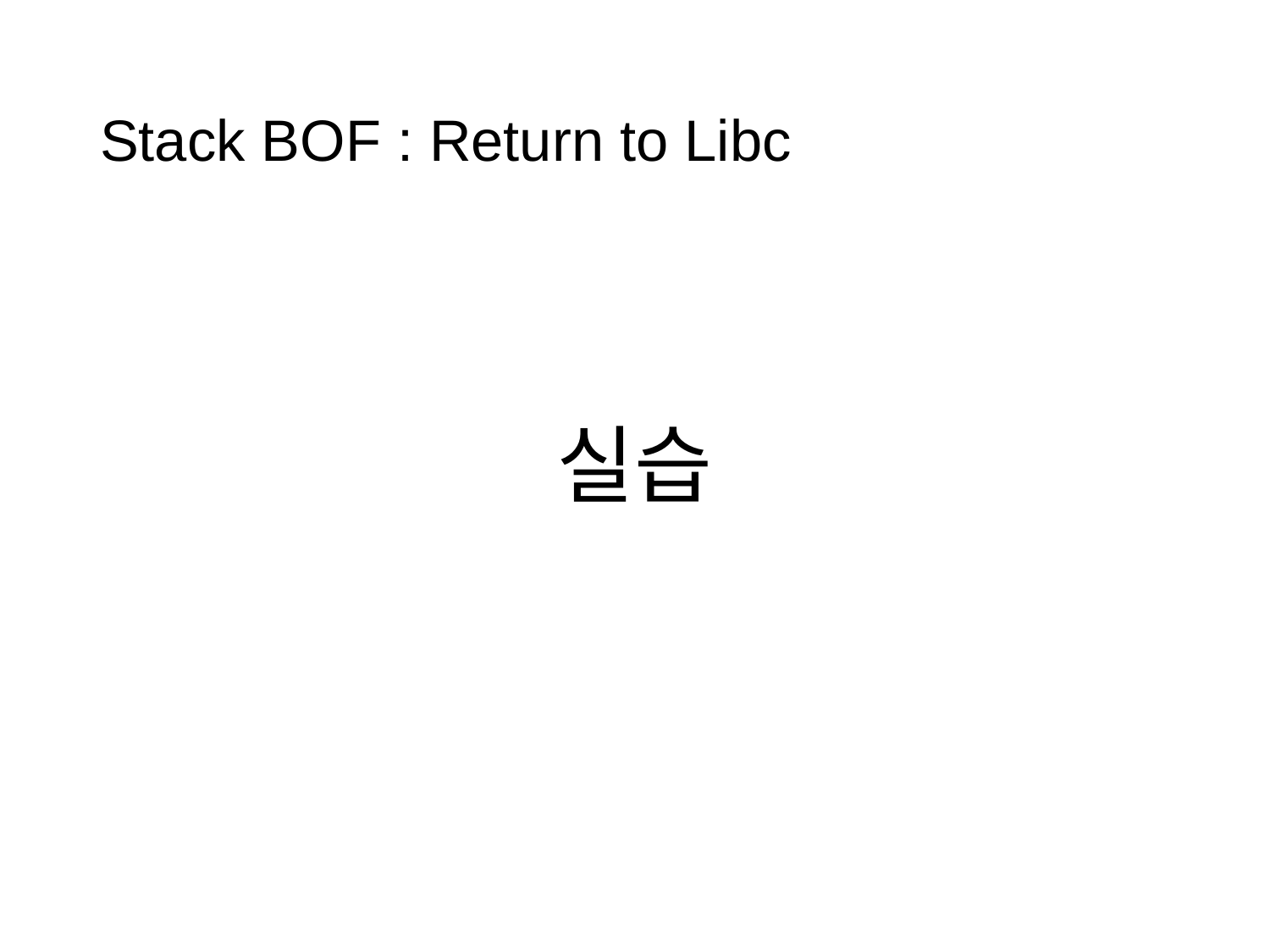

# Stack BOF : Return to Libc
실습